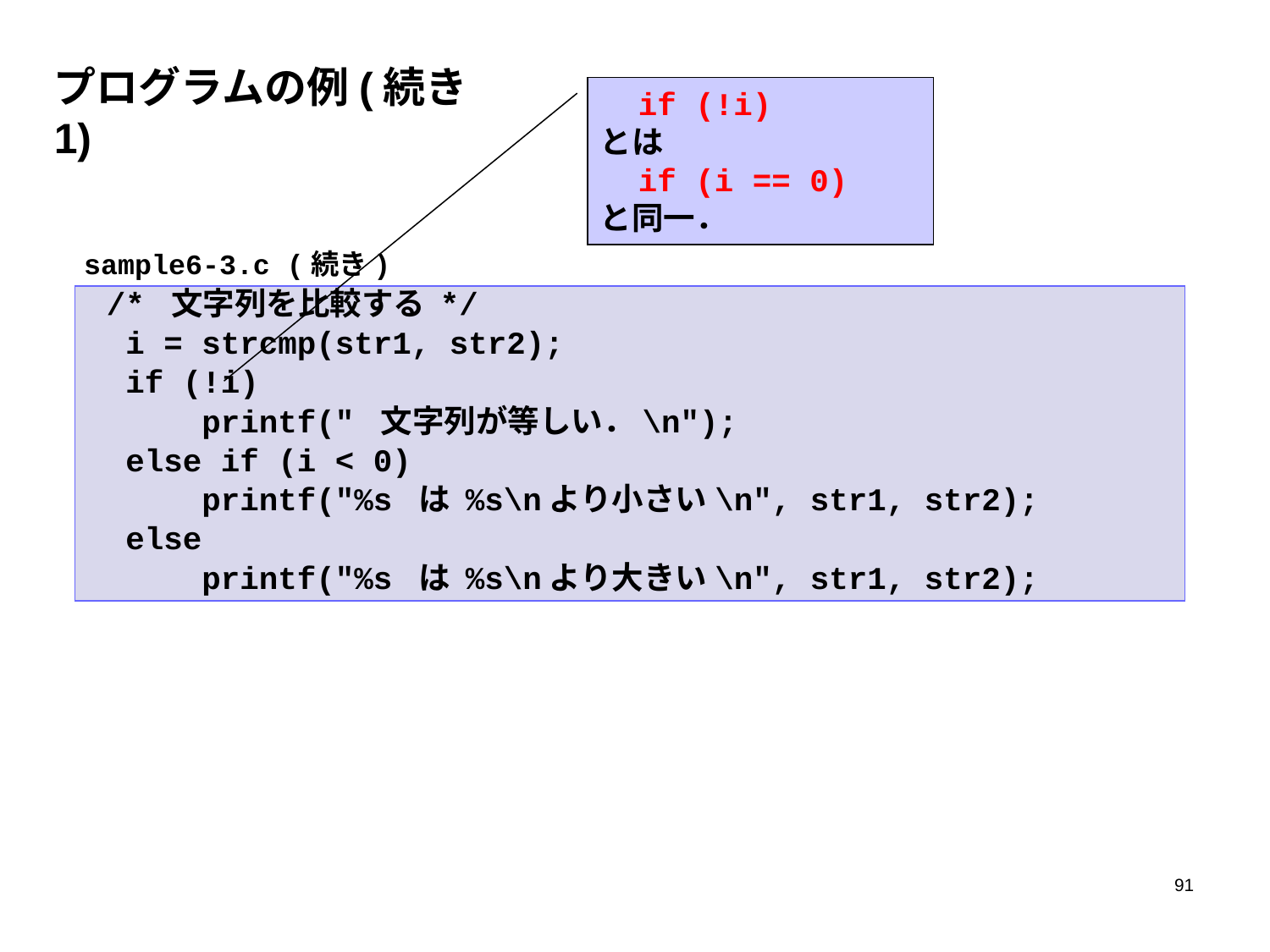

プログラムの例(続き1)
  if (!i)
とは
  if (i == 0)
と同一．

sample6-3.c (続き)
 /* 文字列を比較する */
  i = strcmp(str1, str2);
  if (!i)
      printf(" 文字列が等しい．\n");
  else if (i < 0)
      printf("%s は %s\nより小さい\n", str1, str2);
  else
      printf("%s は %s\nより大きい\n", str1, str2);
91